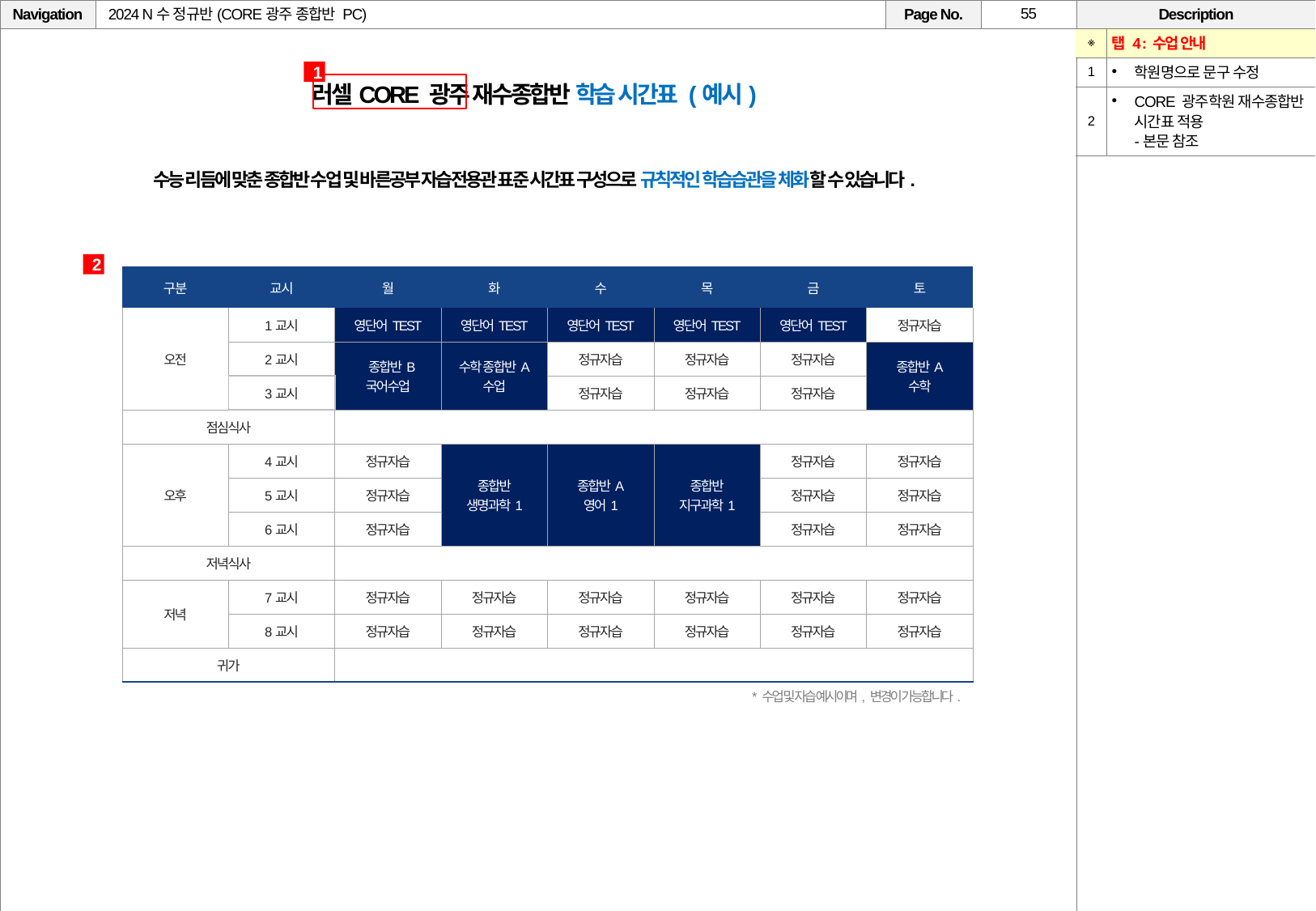

# 2024 N수 정규반(CORE광주 종합반 PC)
| ※ | 탭 4 : 수업 안내 |
| --- | --- |
| 1 | 학원명으로 문구 수정 |
| 2 | CORE 광주학원 재수종합반 시간표 적용 -본문 참조 |
1
러셀CORE 광주 재수종합반 학습 시간표 (예시)

수능 리듬에 맞춘 종합반 수업 및 바른공부 자습전용관 표준 시간표 구성으로 규칙적인 학습습관을 체화할 수 있습니다.
2
| 구분 | 교시 | 월 | 화 | 수 | 목 | 금 | 토 |
| --- | --- | --- | --- | --- | --- | --- | --- |
| 오전 | 1교시 | 영단어TEST | 영단어TEST | 영단어TEST | 영단어TEST | 영단어TEST | 정규자습 |
|  | 2교시 | 종합반B 국어수업 | 수학 종합반A 수업 | 정규자습 | 정규자습 | 정규자습 | 종합반A 수학 |
|  | 3교시 |  |  | 정규자습 | 정규자습 | 정규자습 |  |
| 점심식사 |  |  |  |  |  |  |  |
| 오후 | 4교시 | 정규자습 | 종합반 생명과학1 | 종합반A 영어1 | 종합반 지구과학1 | 정규자습 | 정규자습 |
|  | 5교시 | 정규자습 |  |  |  | 정규자습 | 정규자습 |
|  | 6교시 | 정규자습 |  |  |  | 정규자습 | 정규자습 |
| 저녁식사 |  |  |  |  |  |  |  |
| 저녁 | 7교시 | 정규자습 | 정규자습 | 정규자습 | 정규자습 | 정규자습 | 정규자습 |
|  | 8교시 | 정규자습 | 정규자습 | 정규자습 | 정규자습 | 정규자습 | 정규자습 |
| 귀가 |  |  |  |  |  |  |  |
* 수업 및 자습 예시이며, 변경이 가능합니다.